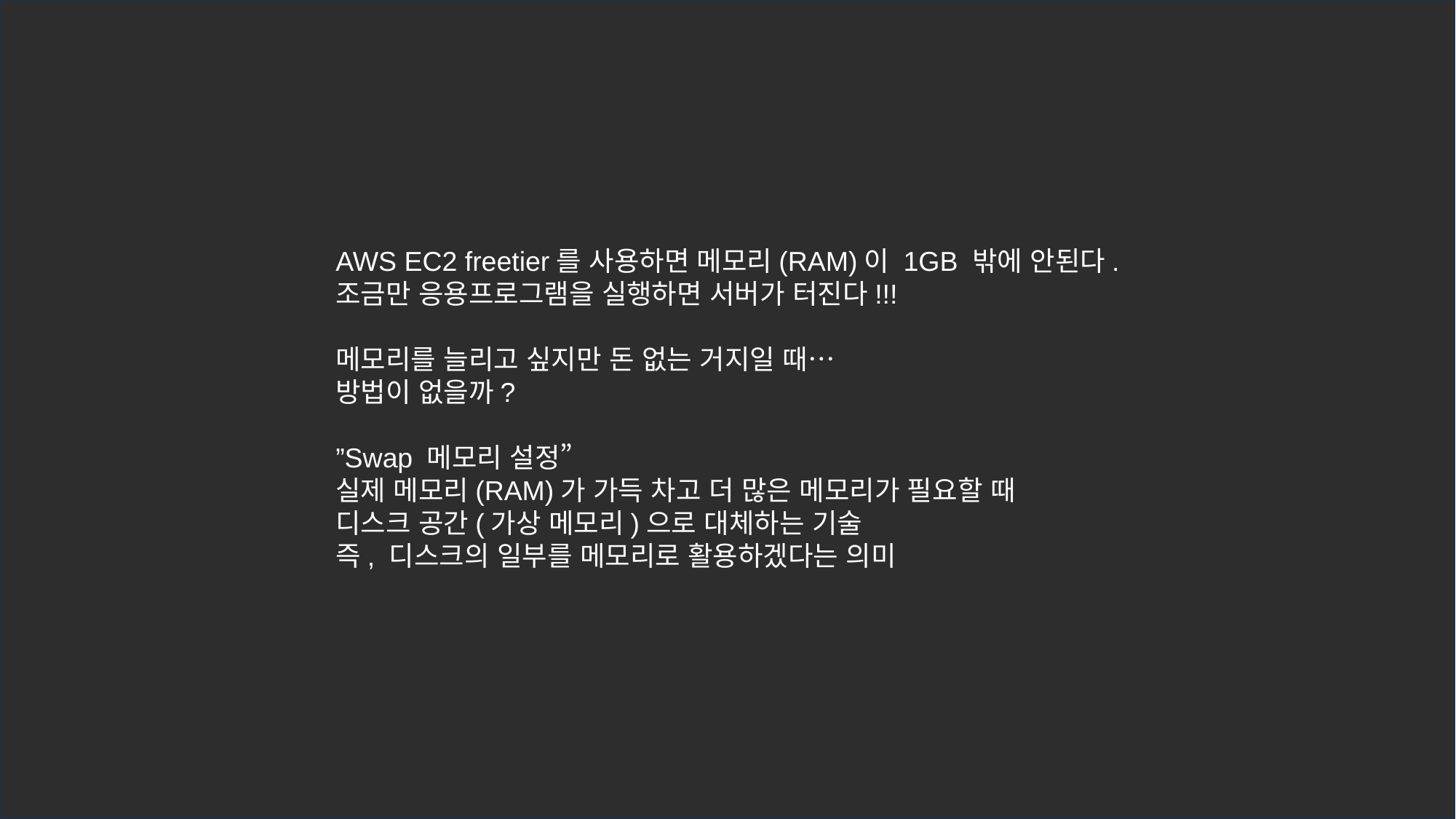

AWS EC2 freetier를 사용하면 메모리(RAM)이 1GB 밖에 안된다.
조금만 응용프로그램을 실행하면 서버가 터진다!!!

메모리를 늘리고 싶지만 돈 없는 거지일 때…
방법이 없을까?

”Swap 메모리 설정”
실제 메모리(RAM)가 가득 차고 더 많은 메모리가 필요할 때
디스크 공간(가상 메모리)으로 대체하는 기술
즉, 디스크의 일부를 메모리로 활용하겠다는 의미